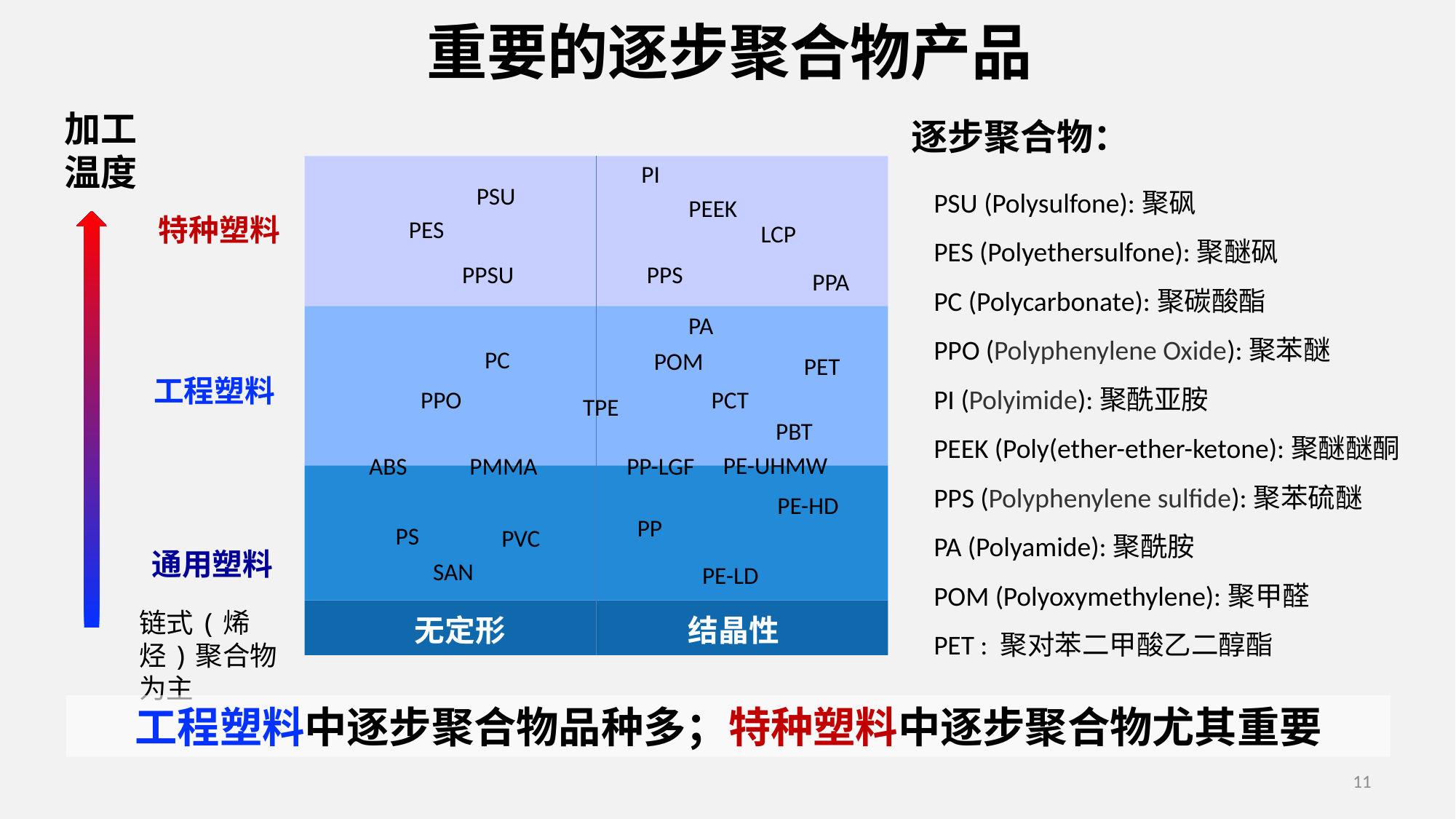

重要的逐步聚合物产品
加工
温度
逐步聚合物：
PI

PSU
PEEK
PES
LCP
PPS
PPSU
PPA
PA

PC
POM
PET
PPO
PCT
TPE
PBT
PE-UHMW
PP-LGF
PMMA
ABS

PE-HD
PP
PS
PVC
SAN
PE-LD

无定形
结晶性
特种塑料
工程塑料
通用塑料
PSU (Polysulfone):聚砜
PES (Polyethersulfone):聚醚砜
PC (Polycarbonate):聚碳酸酯
PPO (Polyphenylene Oxide):聚苯醚
PI (Polyimide):聚酰亚胺
PEEK (Poly(ether-ether-ketone):聚醚醚酮
PPS (Polyphenylene sulfide):聚苯硫醚
PA (Polyamide):聚酰胺
POM (Polyoxymethylene):聚甲醛
PET : 聚对苯二甲酸乙二醇酯

链式(烯烃)聚合物为主
工程塑料中逐步聚合物品种多；特种塑料中逐步聚合物尤其重要
11